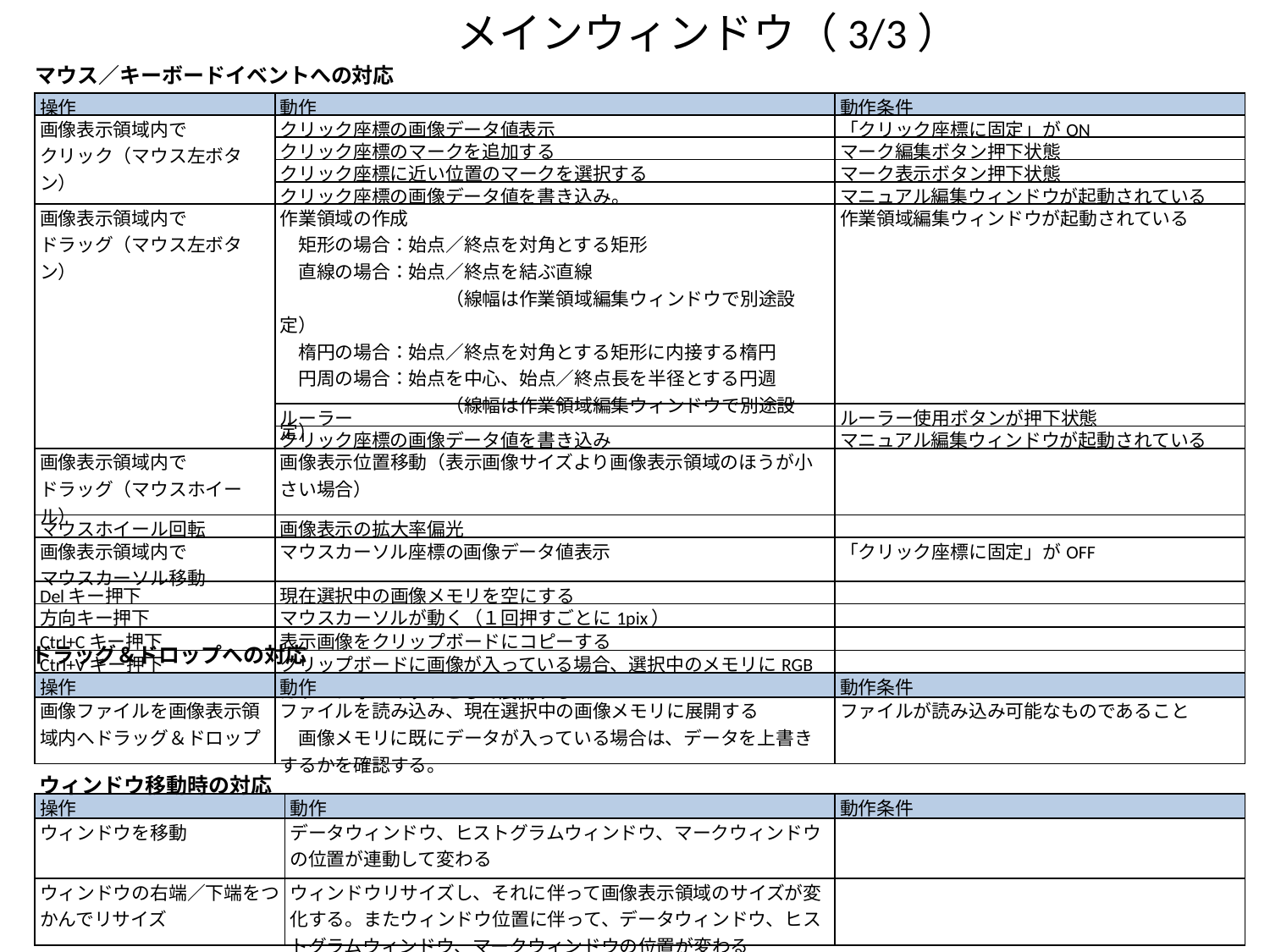

メインウィンドウ（3/3）
マウス／キーボードイベントへの対応
| 操作 | 動作 | 動作条件 |
| --- | --- | --- |
| 画像表示領域内で クリック（マウス左ボタン） | クリック座標の画像データ値表示 | 「クリック座標に固定」がON |
|  | クリック座標のマークを追加する | マーク編集ボタン押下状態 |
|  | クリック座標に近い位置のマークを選択する | マーク表示ボタン押下状態 |
|  | クリック座標の画像データ値を書き込み。 | マニュアル編集ウィンドウが起動されている |
| 画像表示領域内で ドラッグ（マウス左ボタン） | 作業領域の作成 　矩形の場合：始点／終点を対角とする矩形 　直線の場合：始点／終点を結ぶ直線 　　　　　　　　　（線幅は作業領域編集ウィンドウで別途設定） 　楕円の場合：始点／終点を対角とする矩形に内接する楕円 　円周の場合：始点を中心、始点／終点長を半径とする円週 　　　　　　　　　（線幅は作業領域編集ウィンドウで別途設定） | 作業領域編集ウィンドウが起動されている |
|  | ルーラー | ルーラー使用ボタンが押下状態 |
|  | クリック座標の画像データ値を書き込み | マニュアル編集ウィンドウが起動されている |
| 画像表示領域内で ドラッグ（マウスホイール） | 画像表示位置移動（表示画像サイズより画像表示領域のほうが小さい場合） |  |
| マウスホイール回転 | 画像表示の拡大率偏光 |  |
| 画像表示領域内で マウスカーソル移動 | マウスカーソル座標の画像データ値表示 | 「クリック座標に固定」がOFF |
| Delキー押下 | 現在選択中の画像メモリを空にする |  |
| 方向キー押下 | マウスカーソルが動く（１回押すごとに1pix） |  |
| Ctrl+Cキー押下 | 表示画像をクリップボードにコピーする |  |
| Ctrl+Vキー押下 | クリップボードに画像が入っている場合、選択中のメモリにRGBカラーフォーマットとして展開する |  |
ドラッグ＆ドロップへの対応
| 操作 | 動作 | 動作条件 |
| --- | --- | --- |
| 画像ファイルを画像表示領域内へドラッグ＆ドロップ | ファイルを読み込み、現在選択中の画像メモリに展開する 　画像メモリに既にデータが入っている場合は、データを上書きするかを確認する。 | ファイルが読み込み可能なものであること |
ウィンドウ移動時の対応
| 操作 | 動作 | 動作条件 |
| --- | --- | --- |
| ウィンドウを移動 | データウィンドウ、ヒストグラムウィンドウ、マークウィンドウの位置が連動して変わる |  |
| ウィンドウの右端／下端をつかんでリサイズ | ウィンドウリサイズし、それに伴って画像表示領域のサイズが変化する。またウィンドウ位置に伴って、データウィンドウ、ヒストグラムウィンドウ、マークウィンドウの位置が変わる |  |